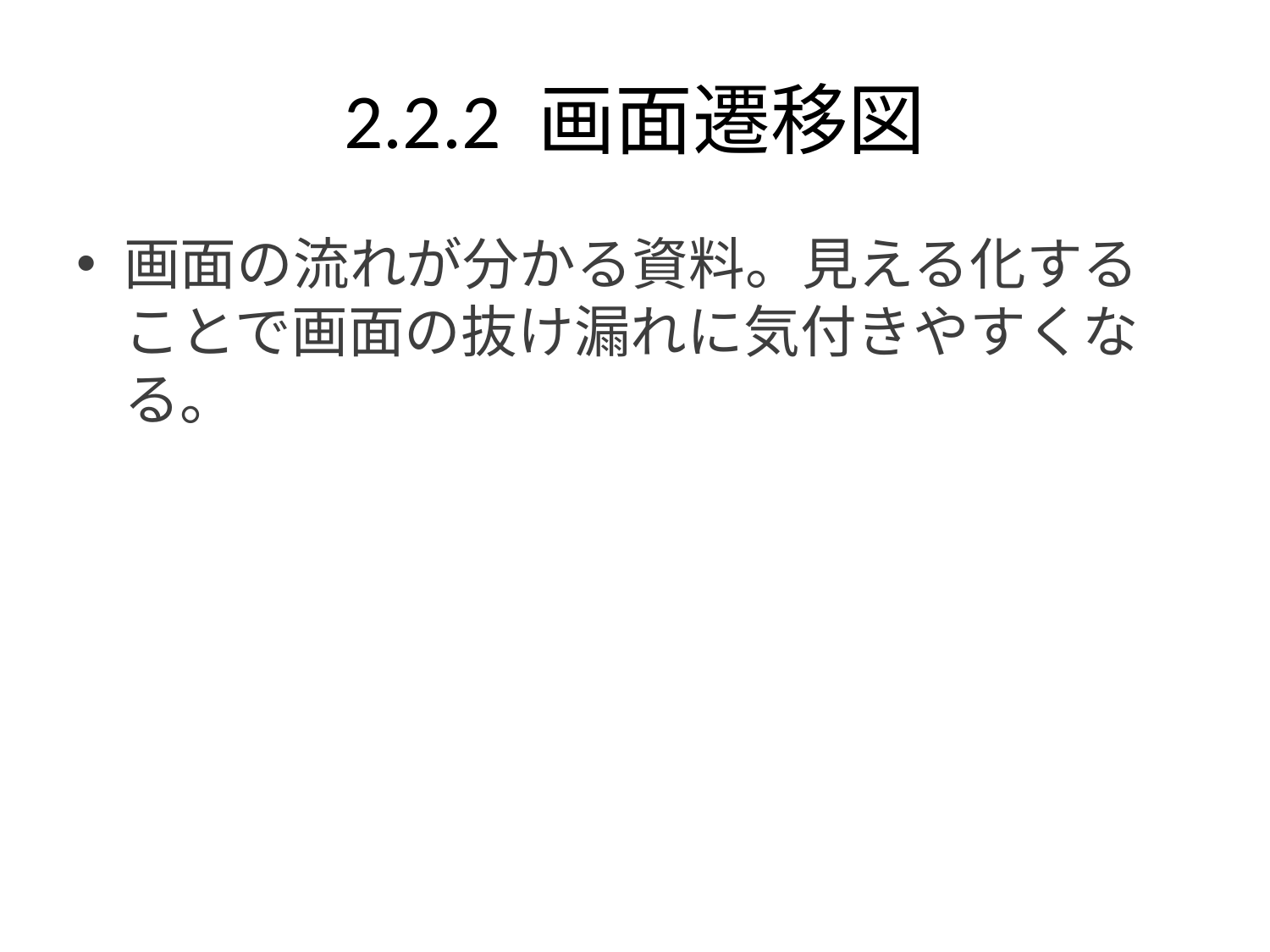

# 2.2.2 画面遷移図
画面の流れが分かる資料。見える化することで画面の抜け漏れに気付きやすくなる。